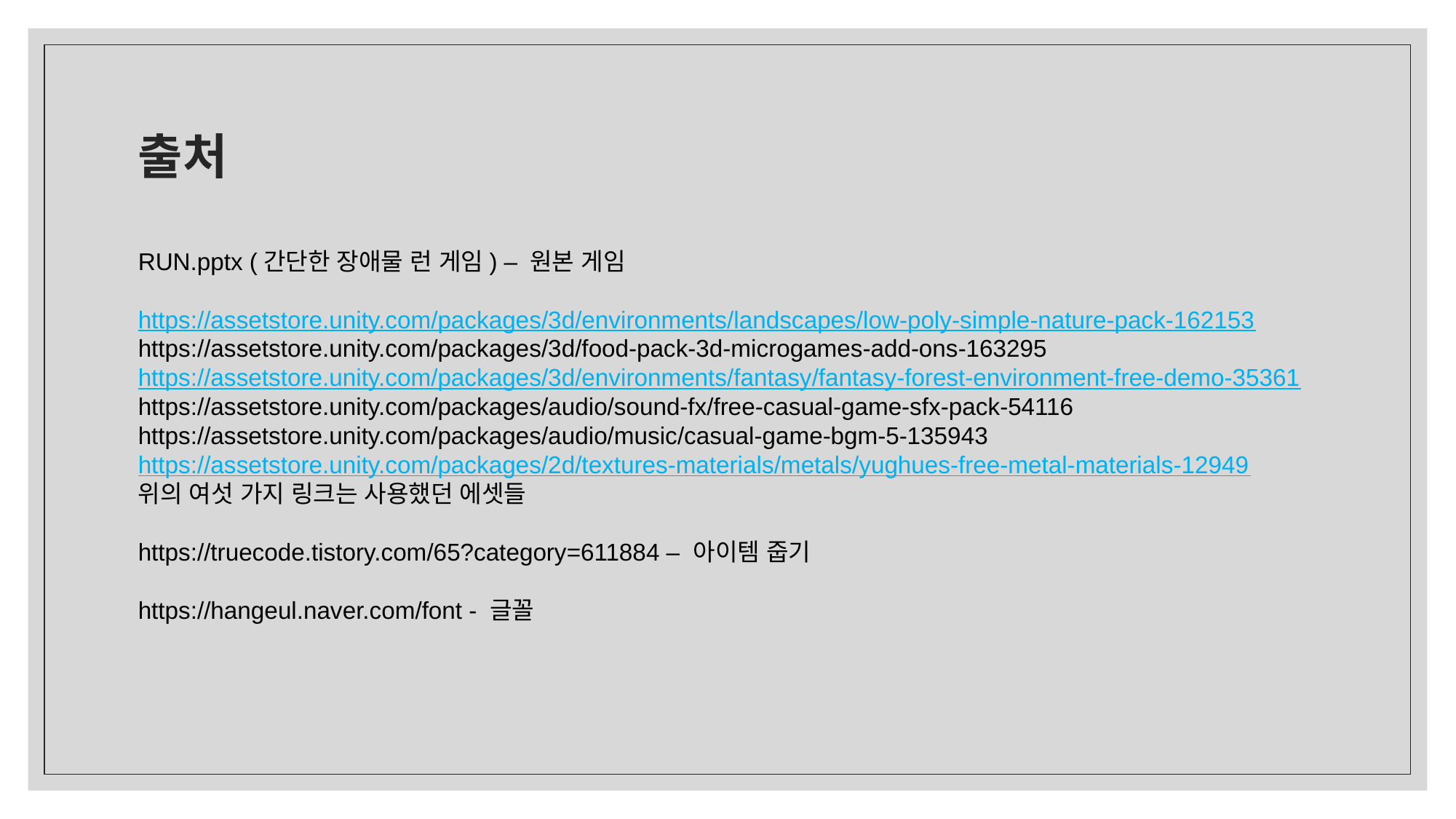

# 출처
RUN.pptx (간단한 장애물 런 게임) – 원본 게임

https://assetstore.unity.com/packages/3d/environments/landscapes/low-poly-simple-nature-pack-162153
https://assetstore.unity.com/packages/3d/food-pack-3d-microgames-add-ons-163295
https://assetstore.unity.com/packages/3d/environments/fantasy/fantasy-forest-environment-free-demo-35361
https://assetstore.unity.com/packages/audio/sound-fx/free-casual-game-sfx-pack-54116 https://assetstore.unity.com/packages/audio/music/casual-game-bgm-5-135943 https://assetstore.unity.com/packages/2d/textures-materials/metals/yughues-free-metal-materials-12949
위의 여섯 가지 링크는 사용했던 에셋들

https://truecode.tistory.com/65?category=611884 – 아이템 줍기

https://hangeul.naver.com/font - 글꼴